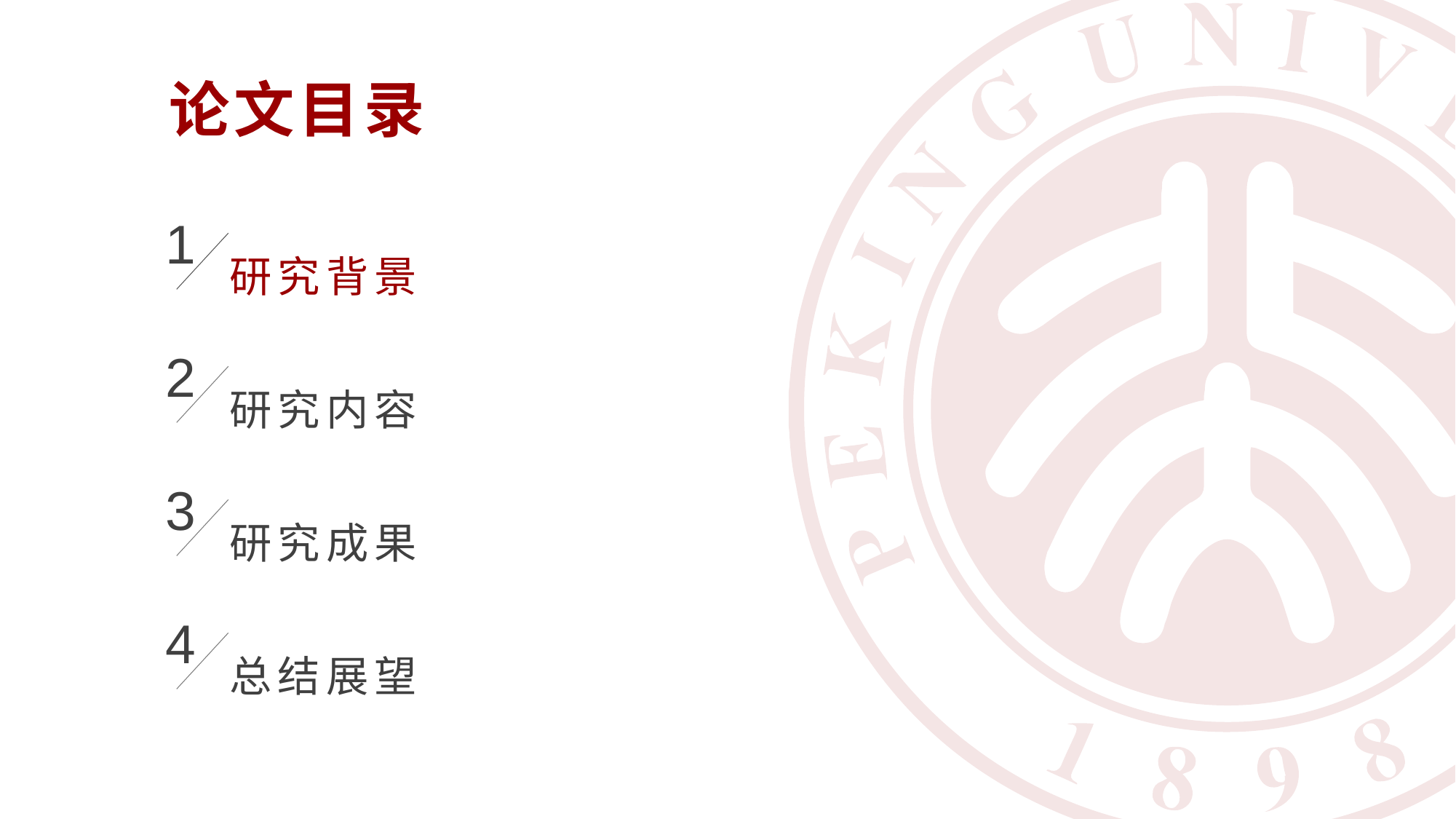

论文目录
1
研究背景
2
研究内容
3
研究成果
4
总结展望